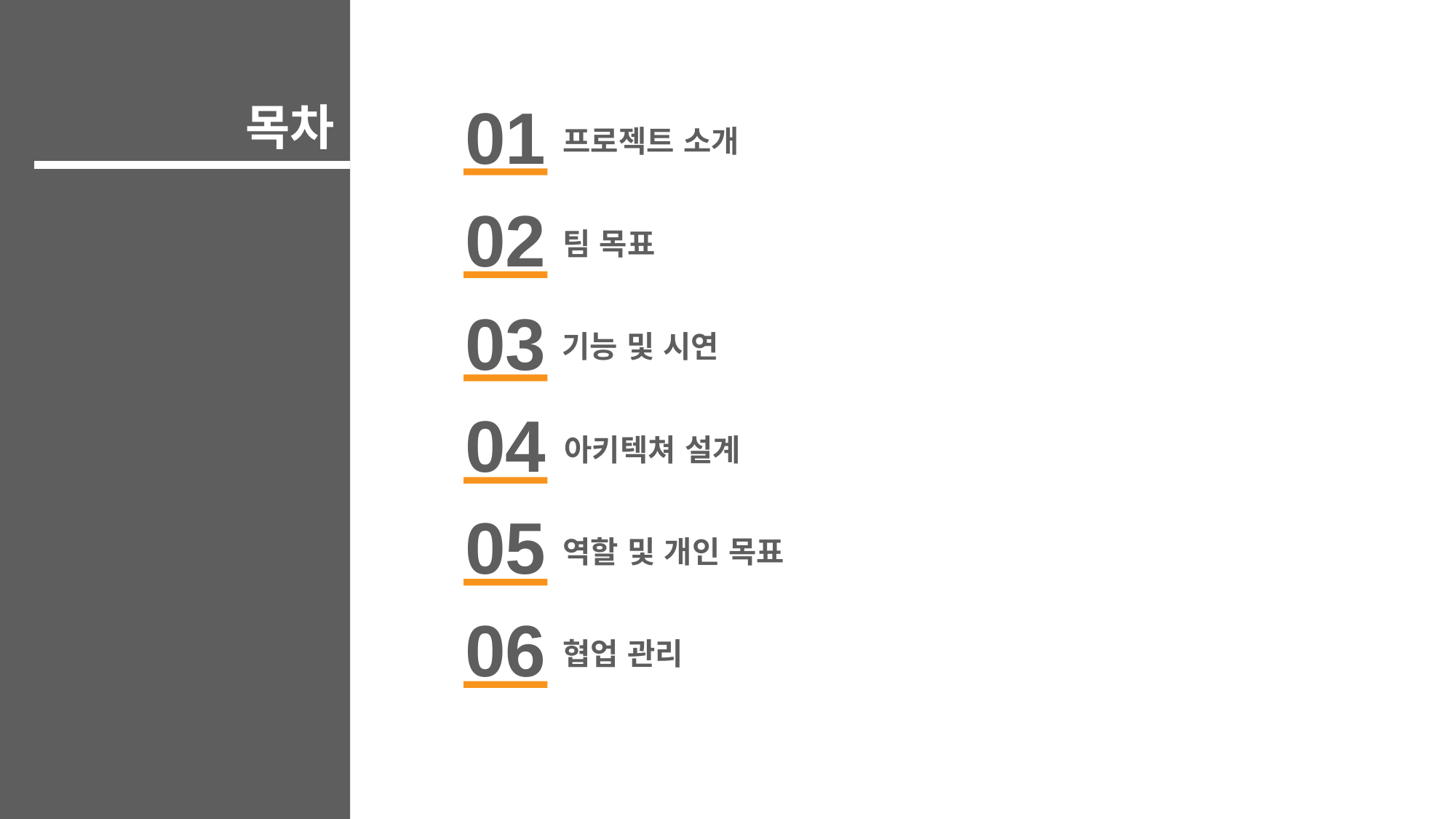

목차
01
프로젝트 소개

02
팀 목표

03
기능 및 시연

04
아키텍쳐 설계

05
역할 및 개인 목표

06
협업 관리